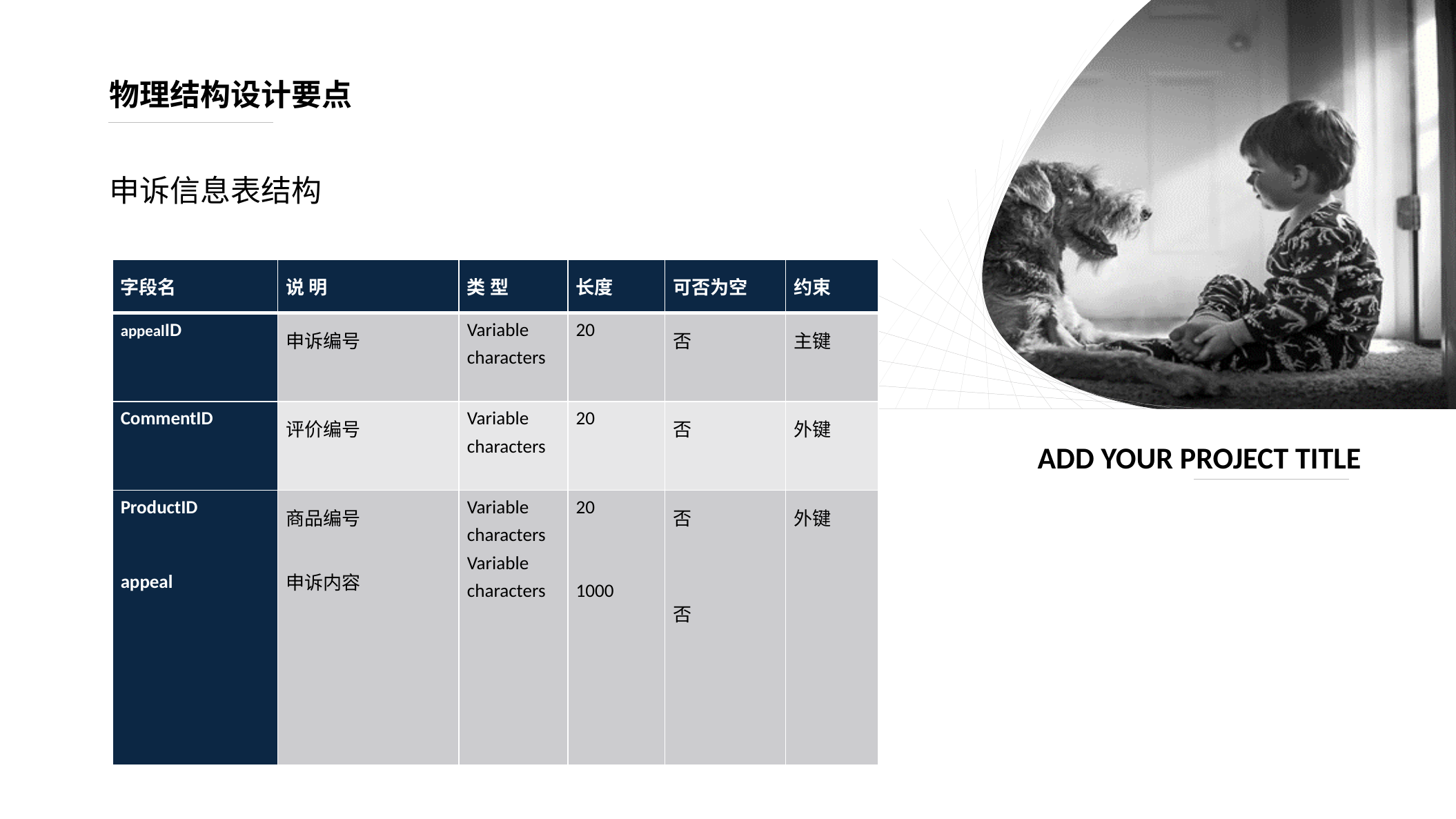

物理结构设计要点

申诉信息表结构

| 字段名 | 说 明 | 类 型 | 长度 | 可否为空 | 约束 |
| --- | --- | --- | --- | --- | --- |
| appealID | 申诉编号 | Variable characters | 20 | 否 | 主键 |
| CommentID | 评价编号 | Variable characters | 20 | 否 | 外键 |
| ProductID       appeal | 商品编号     申诉内容 | Variable characters Variable characters | 20     1000 | 否     否 | 外键 |

ADD YOUR PROJECT TITLE